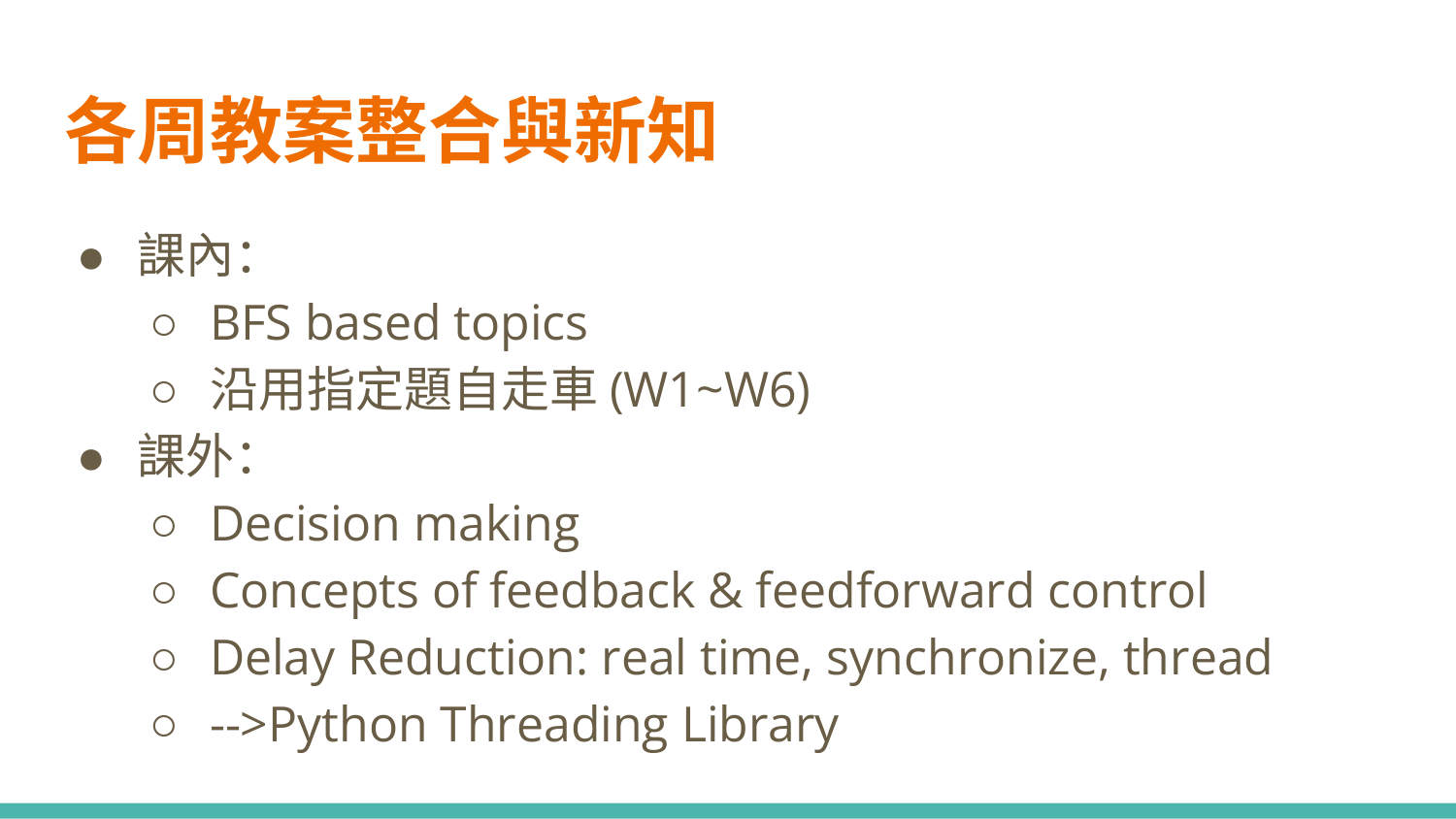

# 各周教案整合與新知
課內：
BFS based topics
沿用指定題自走車(W1~W6)
課外：
Decision making
Concepts of feedback & feedforward control
Delay Reduction: real time, synchronize, thread
-->Python Threading Library